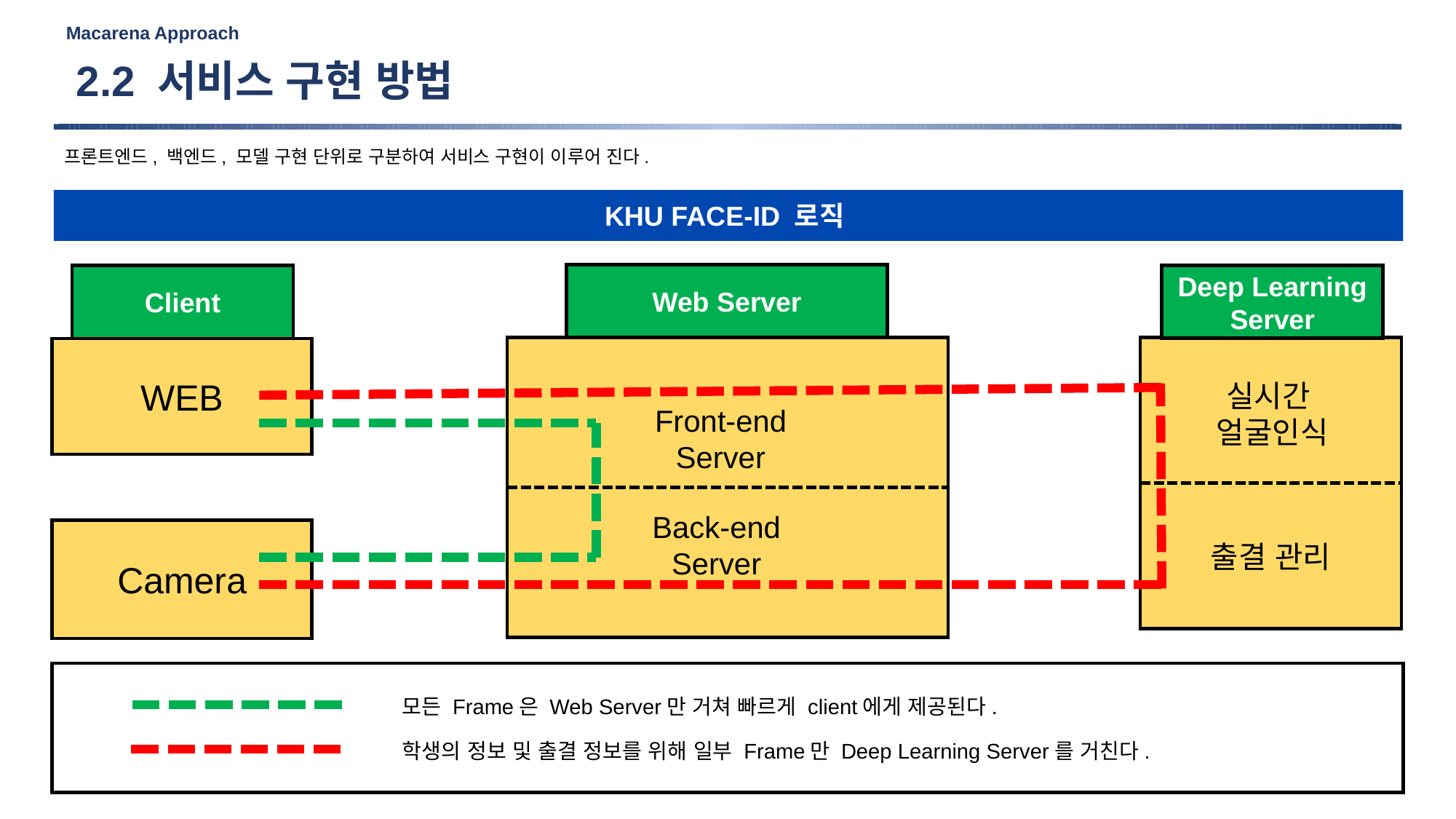

Macarena Approach
2.2 서비스 구현 방법

프론트엔드, 백엔드, 모델 구현 단위로 구분하여 서비스 구현이 이루어 진다.
KHU FACE-ID 로직
Web Server
Deep Learning Server
Client

WEB
실시간
얼굴인식
Front-end
Server
Back-end
Server
Camera
출결 관리

모든 Frame은 Web Server만 거쳐 빠르게 client에게 제공된다.
학생의 정보 및 출결 정보를 위해 일부 Frame만 Deep Learning Server를 거친다.